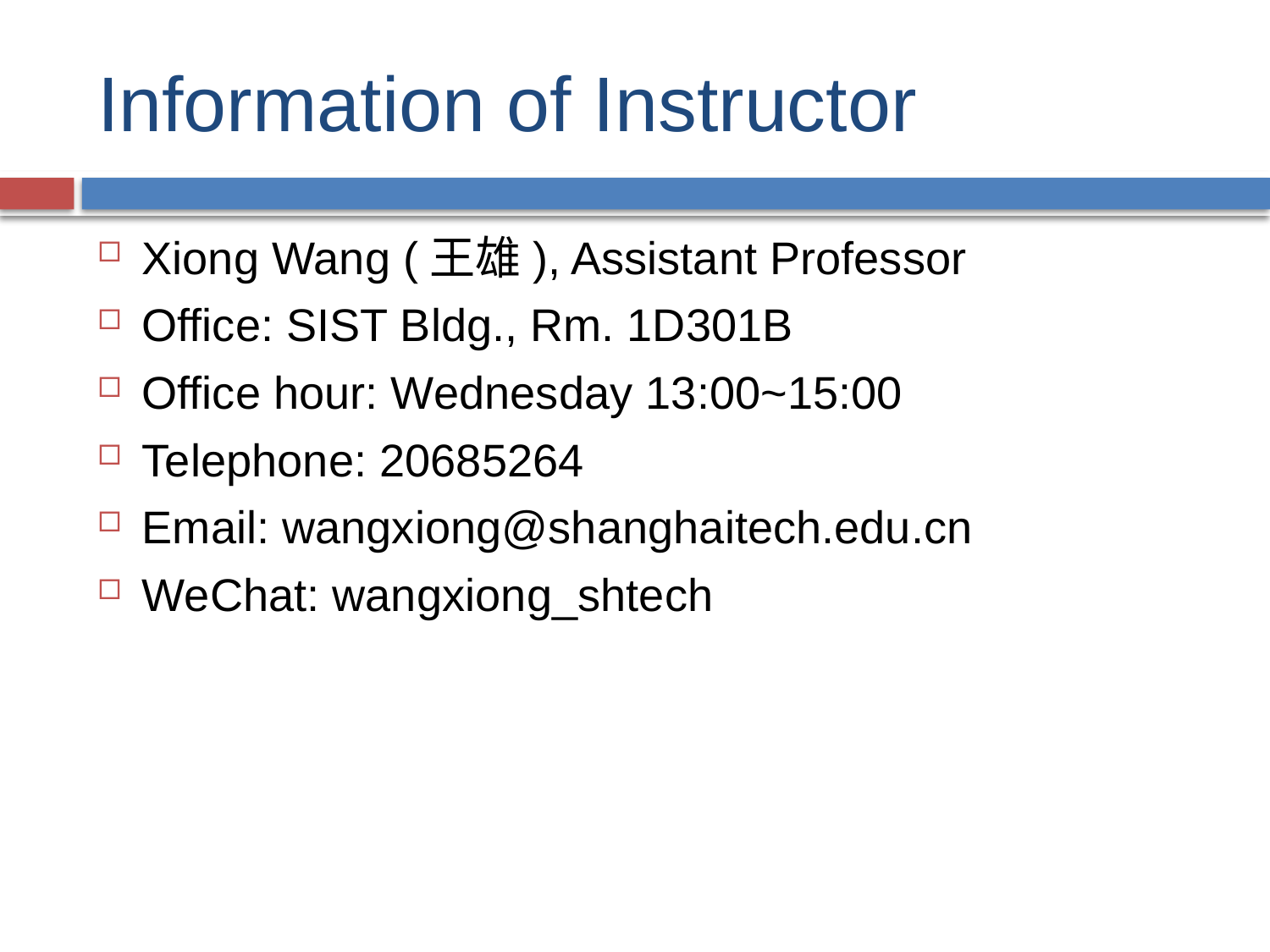

# Information of Instructor
Xiong Wang (王雄), Assistant Professor
Office: SIST Bldg., Rm. 1D301B
Office hour: Wednesday 13:00~15:00
Telephone: 20685264
Email: wangxiong@shanghaitech.edu.cn
WeChat: wangxiong_shtech